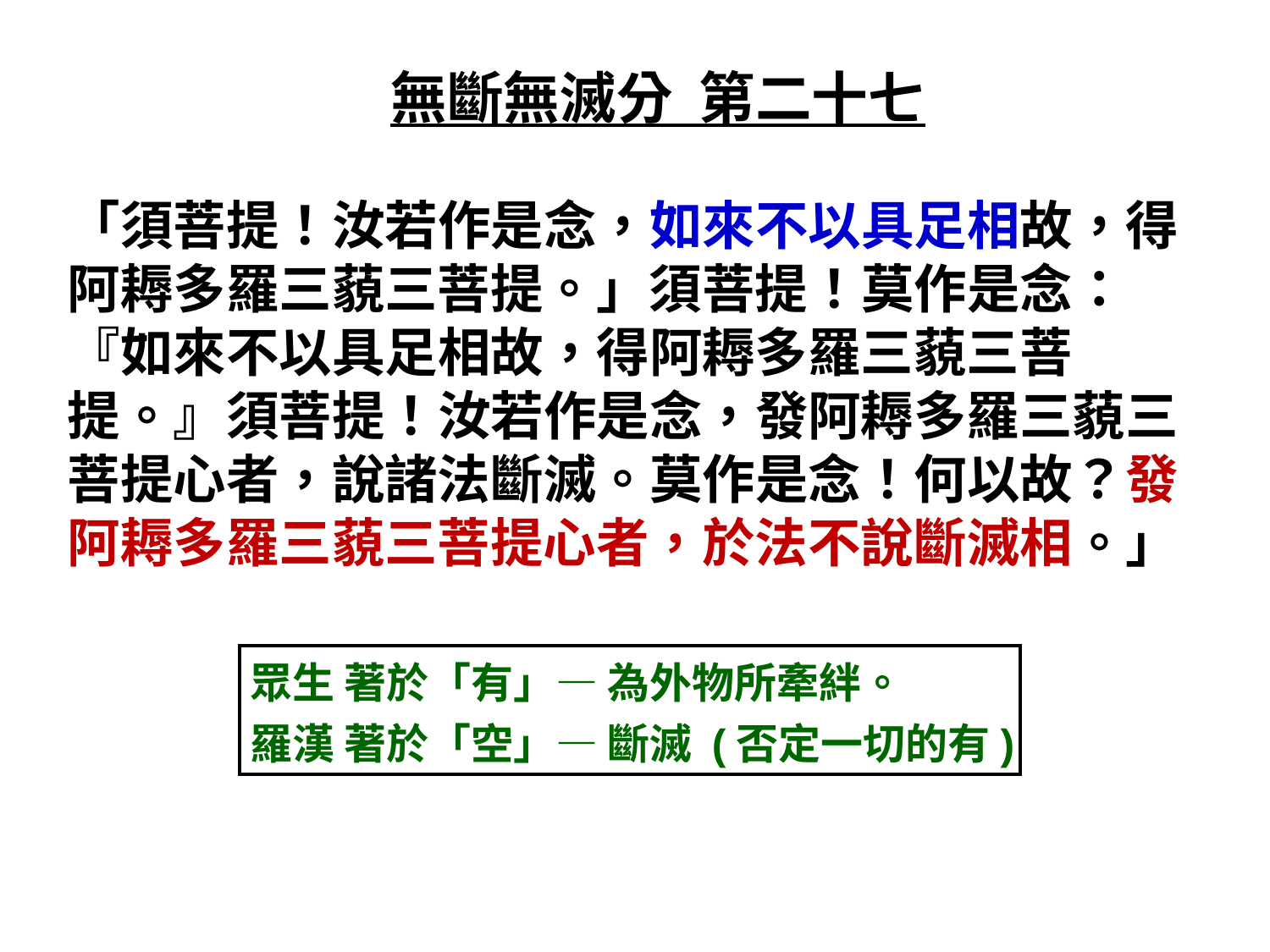

無斷無滅分  第二十七
「須菩提！汝若作是念，如來不以具足相故，得阿耨多羅三藐三菩提。」須菩提！莫作是念：『如來不以具足相故，得阿耨多羅三藐三菩提。』須菩提！汝若作是念，發阿耨多羅三藐三菩提心者，說諸法斷滅。莫作是念！何以故？發阿耨多羅三藐三菩提心者，於法不說斷滅相。」
眾生 著於「有」— 為外物所牽絆。
羅漢 著於「空」— 斷滅 (否定一切的有)